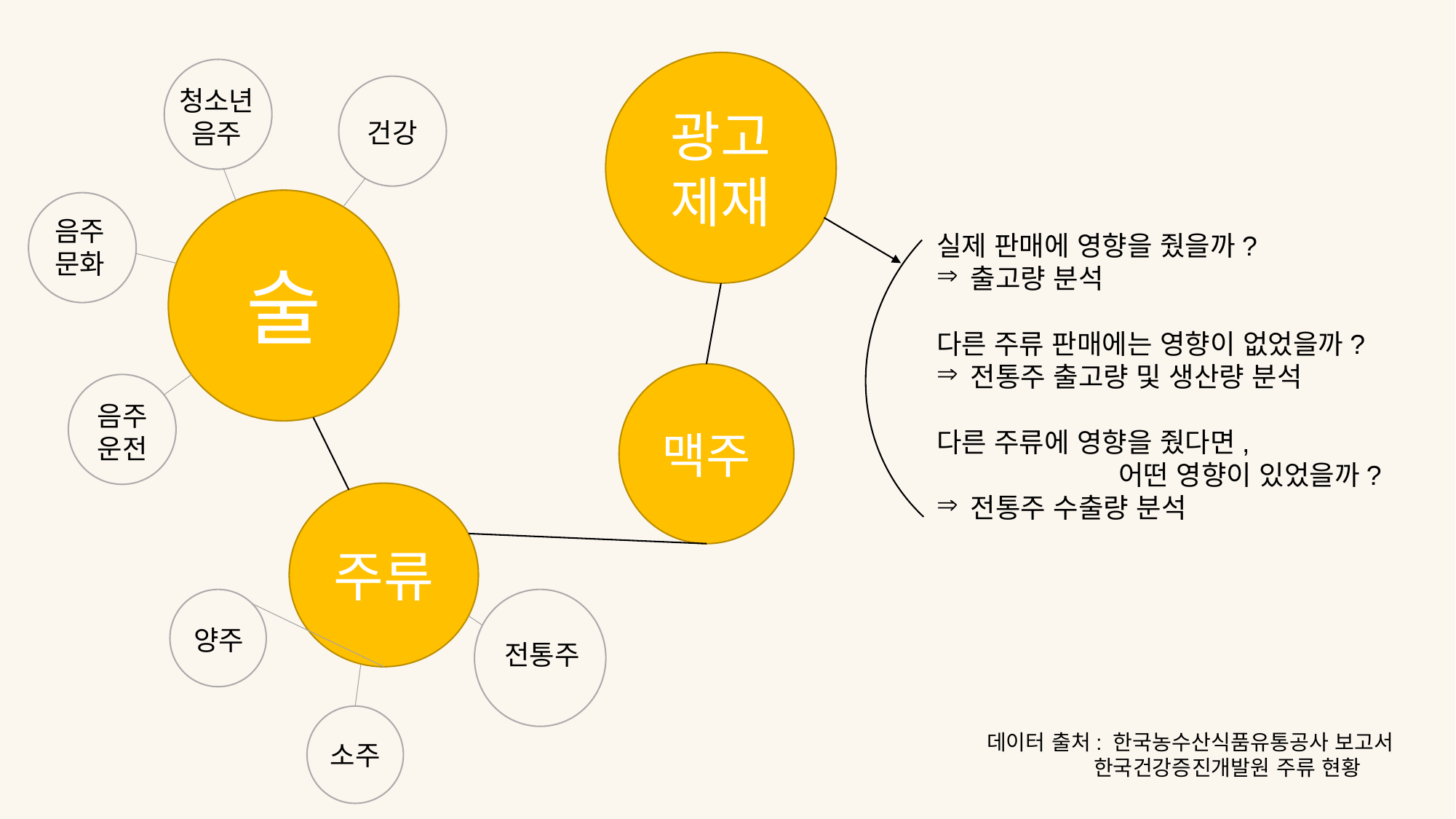

광고
제재

청소년
음주
건강

실제 판매에 영향을 줬을까?
출고량 분석

다른 주류 판매에는 영향이 없었을까?
전통주 출고량 및 생산량 분석

다른 주류에 영향을 줬다면,
                       어떤 영향이 있었을까?
전통주 수출량 분석
술

음주
문화
맥주

음주
운전
주류

전통주
양주

데이터 출처: 한국농수산식품유통공사 보고서
                 한국건강증진개발원 주류 현황
소주